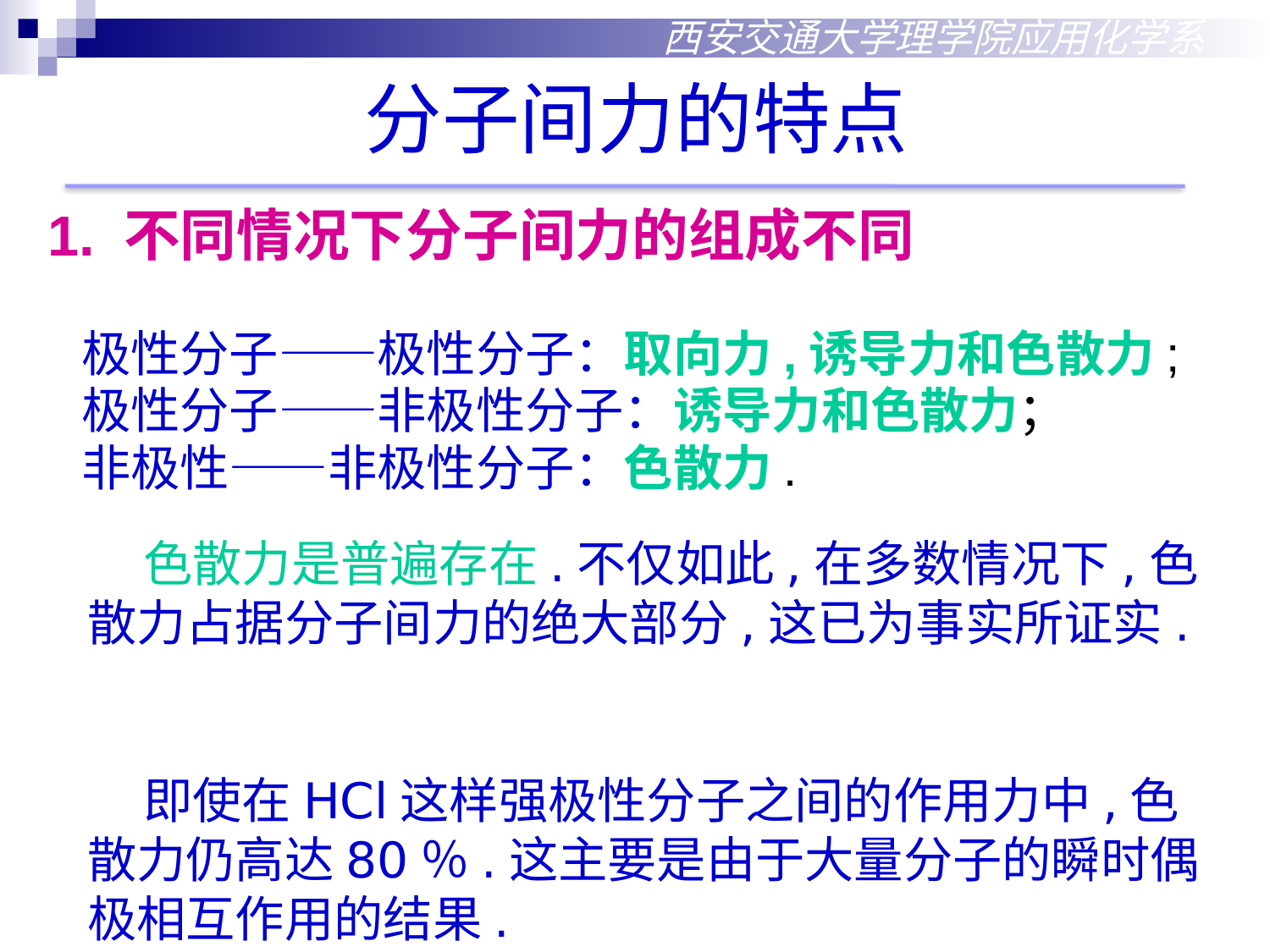

西安交通大学理学院应用化学系
分子间力的特点

1. 不同情况下分子间力的组成不同

  极性分子——极性分子：取向力,诱导力和色散力;
  极性分子——非极性分子：诱导力和色散力；
  非极性——非极性分子：色散力.
    色散力是普遍存在.不仅如此,在多数情况下,色散力占据分子间力的绝大部分,这已为事实所证实.

    即使在HCl这样强极性分子之间的作用力中,色散力仍高达80％.这主要是由于大量分子的瞬时偶极相互作用的结果.